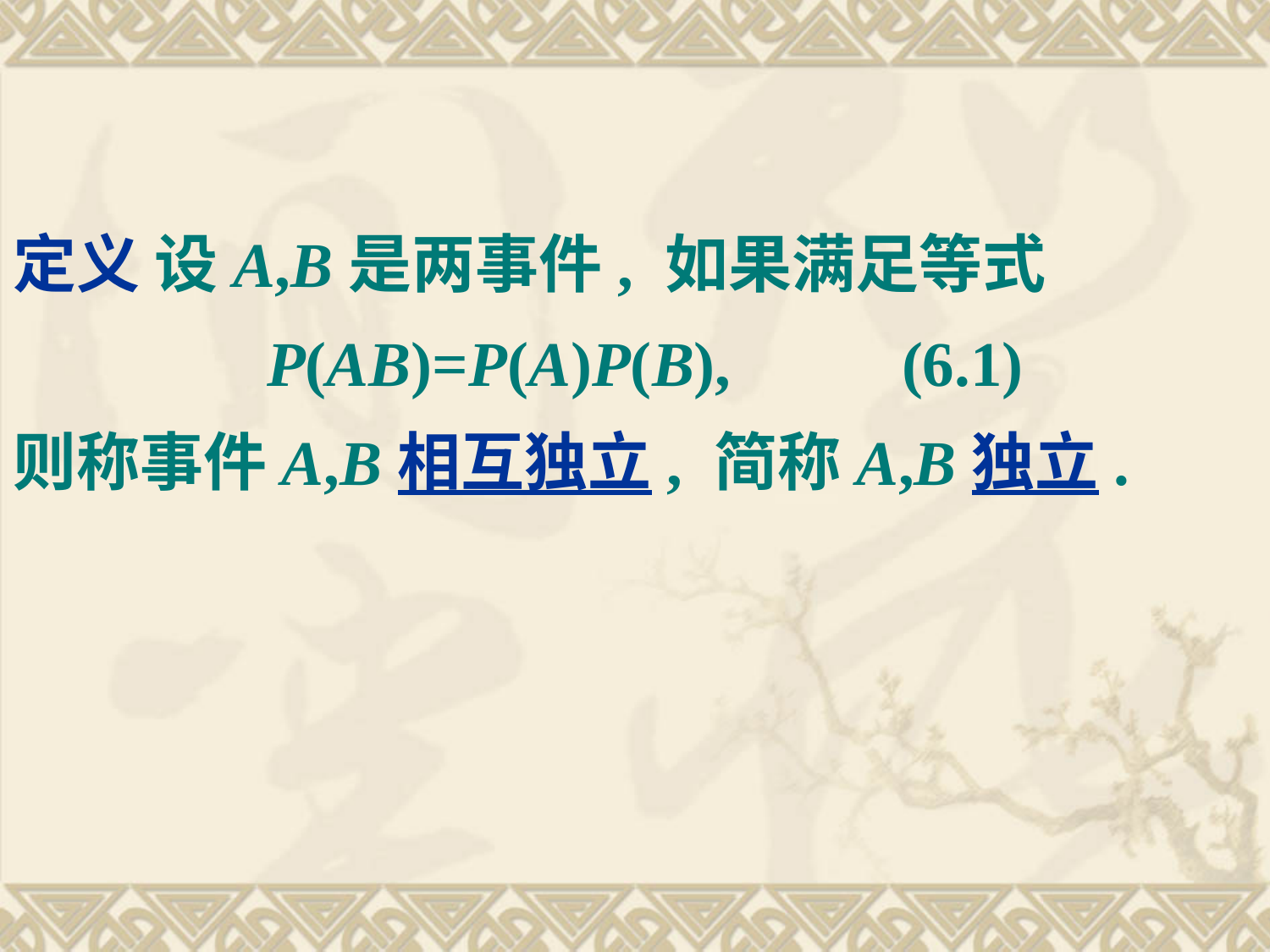

# 定义 设A,B是两事件, 如果满足等式 P(AB)=P(A)P(B),		(6.1) 则称事件A,B相互独立, 简称A,B独立.